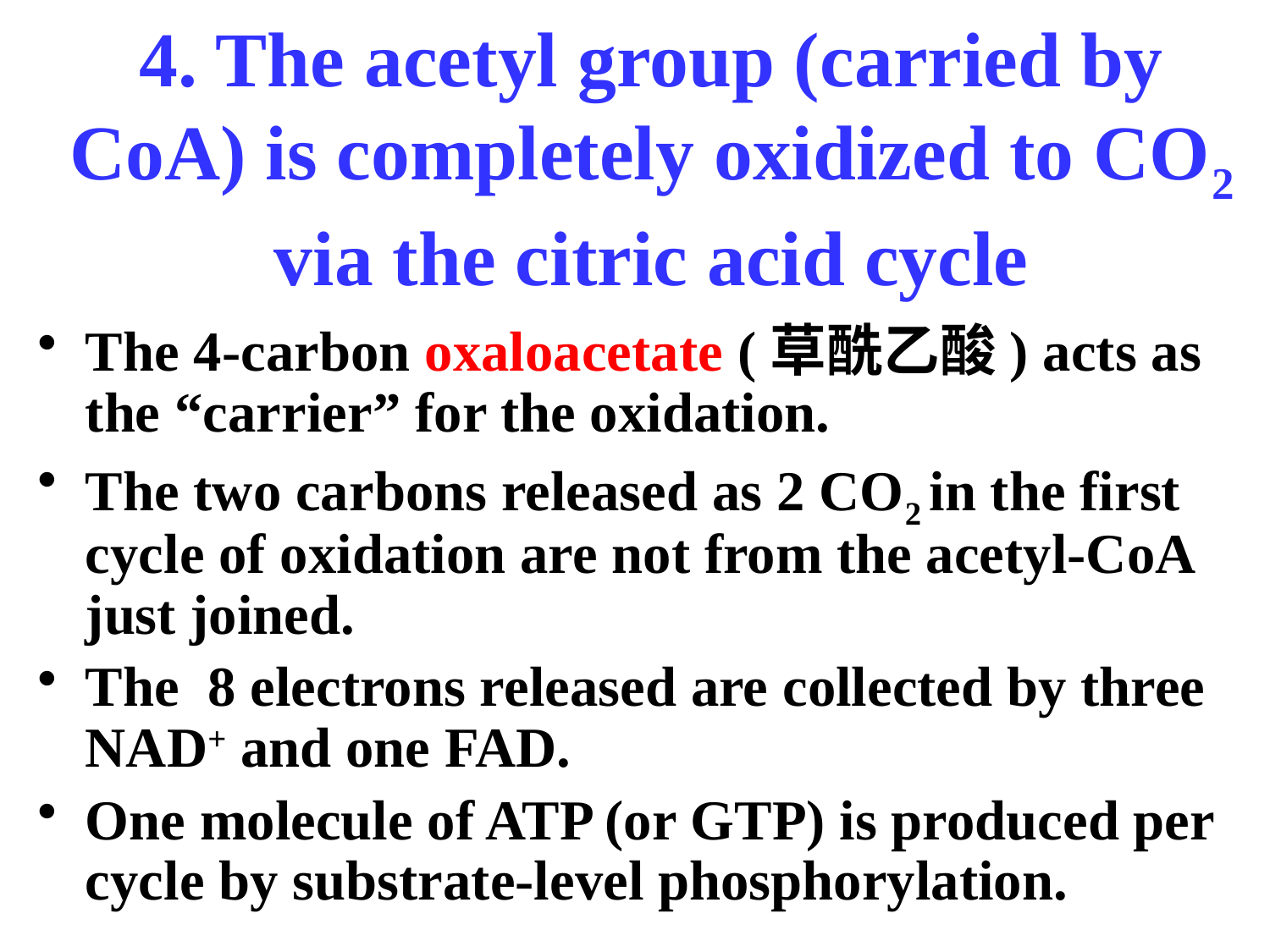

# 4. The acetyl group (carried by CoA) is completely oxidized to CO2 via the citric acid cycle
The 4-carbon oxaloacetate (草酰乙酸) acts as the “carrier” for the oxidation.
The two carbons released as 2 CO2 in the first cycle of oxidation are not from the acetyl-CoA just joined.
The  8 electrons released are collected by three NAD+ and one FAD.
One molecule of ATP (or GTP) is produced per cycle by substrate-level phosphorylation.